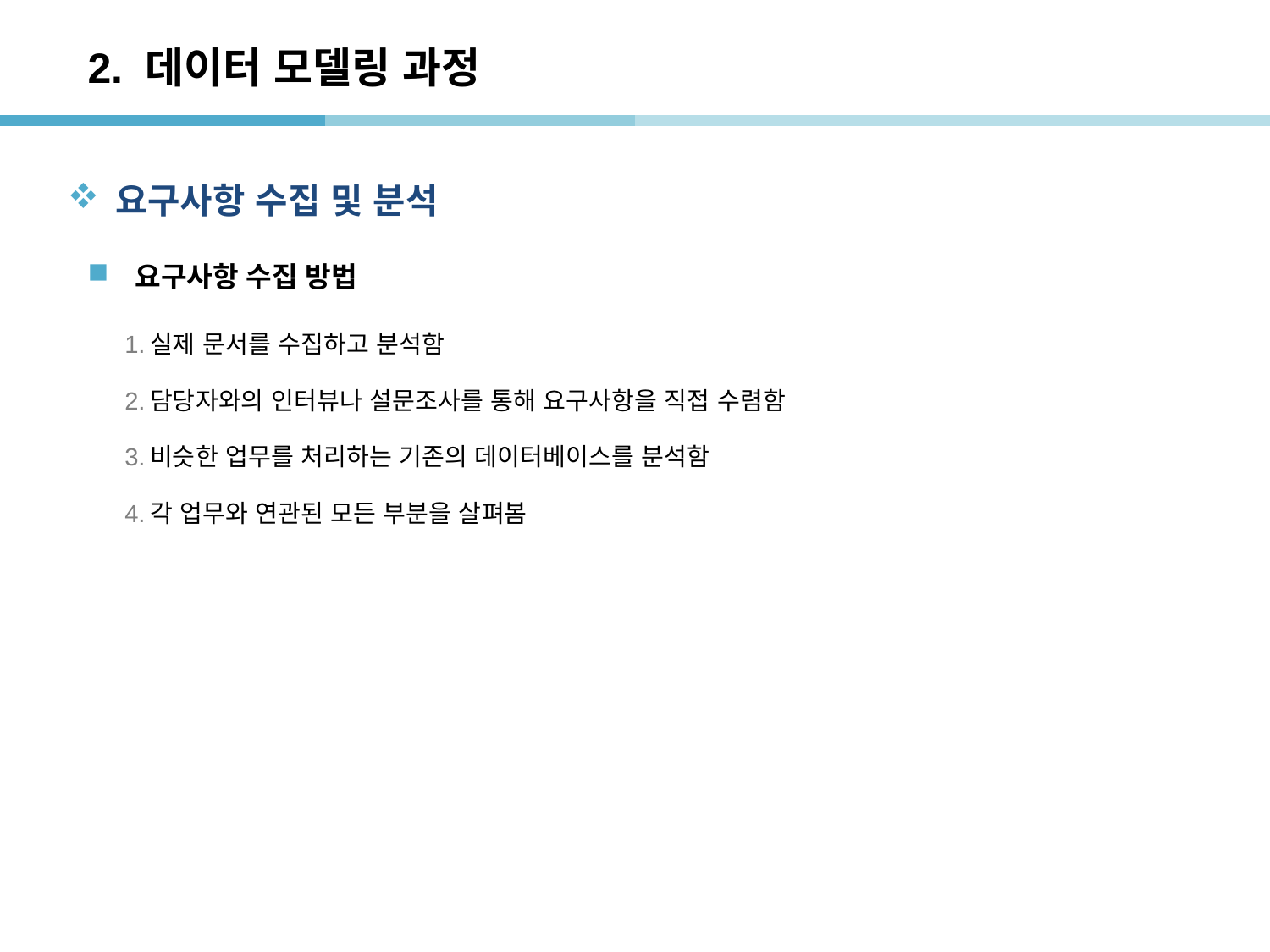

# 2. 데이터 모델링 과정
요구사항 수집 및 분석
요구사항 수집 방법

실제 문서를 수집하고 분석함
담당자와의 인터뷰나 설문조사를 통해 요구사항을 직접 수렴함
비슷한 업무를 처리하는 기존의 데이터베이스를 분석함
각 업무와 연관된 모든 부분을 살펴봄